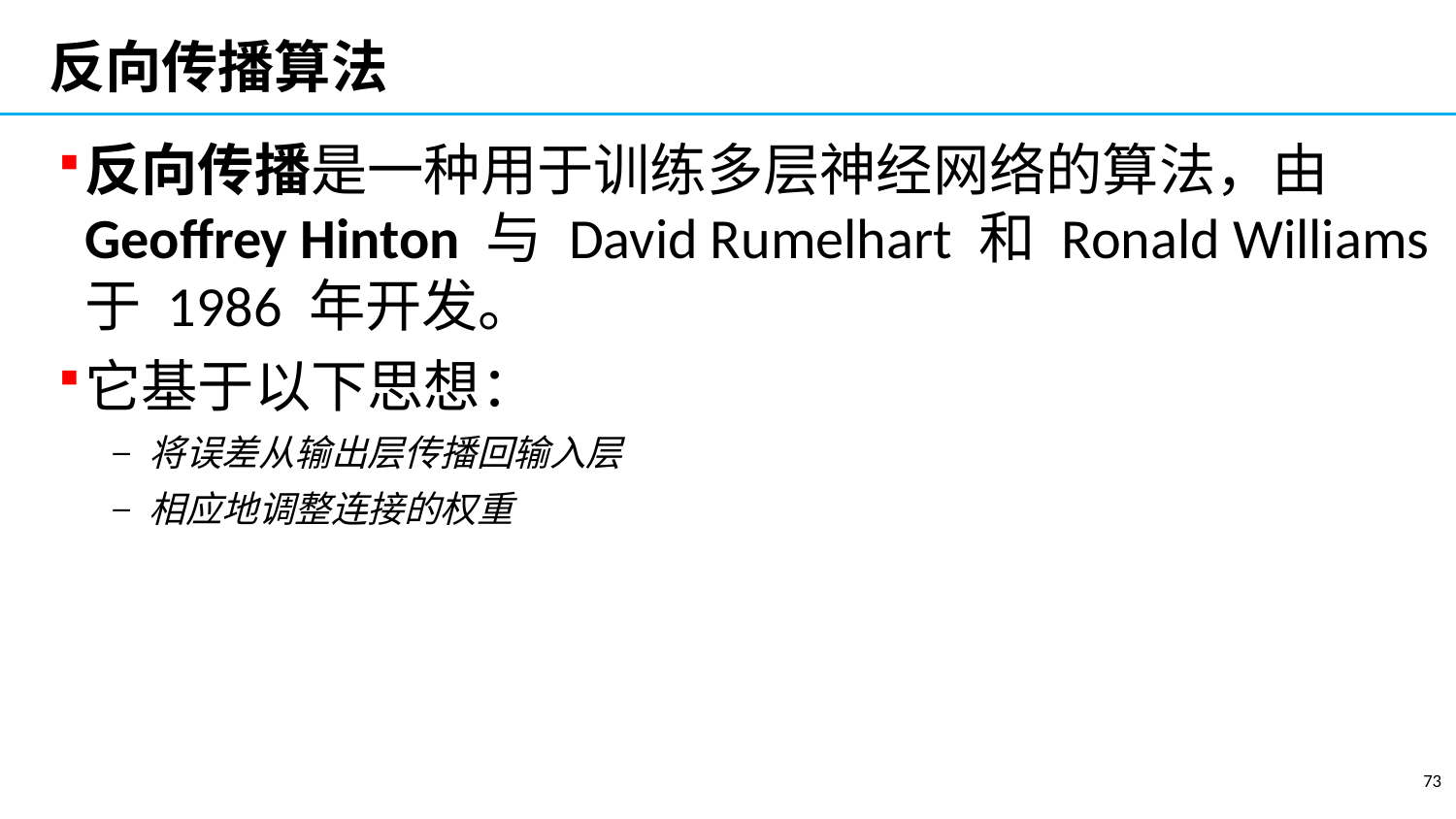

# 反向传播算法

反向传播是一种用于训练多层神经网络的算法，由
Geoffrey Hinton 与 David Rumelhart 和 Ronald Williams 于 1986 年开发。
它基于以下思想：
将误差从输出层传播回输入层
相应地调整连接的权重
73